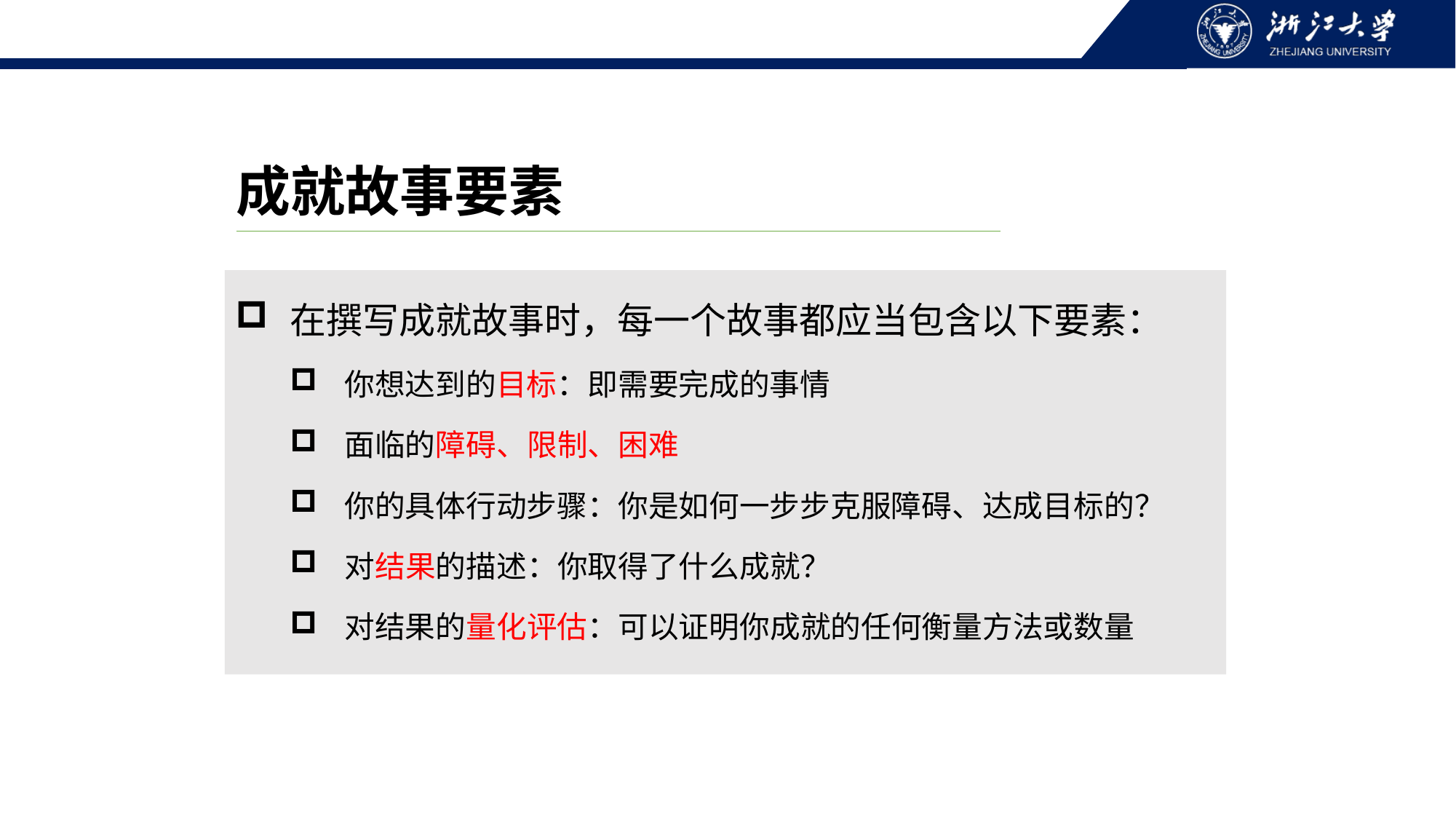

成就故事要素

在撰写成就故事时，每一个故事都应当包含以下要素：
你想达到的目标：即需要完成的事情
面临的障碍、限制、困难
你的具体行动步骤：你是如何一步步克服障碍、达成目标的？
对结果的描述：你取得了什么成就？
对结果的量化评估：可以证明你成就的任何衡量方法或数量